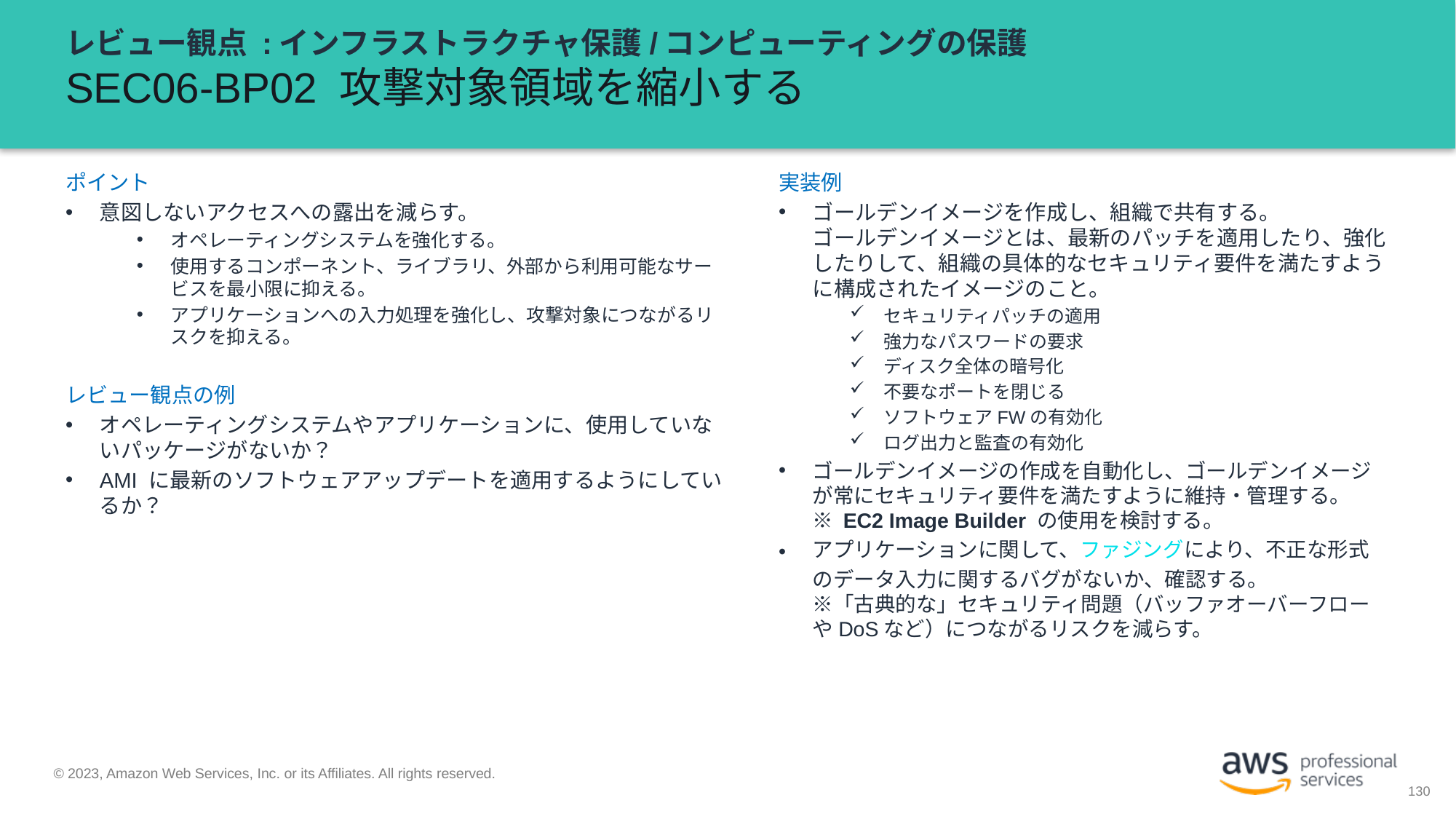

# レビュー観点 :インフラストラクチャ保護/コンピューティングの保護 SEC06-BP02 攻撃対象領域を縮小する
ポイント
意図しないアクセスへの露出を減らす。
オペレーティングシステムを強化する。
使用するコンポーネント、ライブラリ、外部から利用可能なサービスを最小限に抑える。
アプリケーションへの入力処理を強化し、攻撃対象につながるリスクを抑える。

レビュー観点の例
オペレーティングシステムやアプリケーションに、使用していないパッケージがないか？
AMI に最新のソフトウェアアップデートを適用するようにしているか？
実装例
ゴールデンイメージを作成し、組織で共有する。
ゴールデンイメージとは、最新のパッチを適用したり、強化したりして、組織の具体的なセキュリティ要件を満たすように構成されたイメージのこと。
セキュリティパッチの適用
強力なパスワードの要求
ディスク全体の暗号化
不要なポートを閉じる
ソフトウェアFWの有効化
ログ出力と監査の有効化
ゴールデンイメージの作成を自動化し、ゴールデンイメージが常にセキュリティ要件を満たすように維持・管理する。
※ EC2 Image Builder の使用を検討する。
アプリケーションに関して、ファジングにより、不正な形式のデータ入力に関するバグがないか、確認する。
※「古典的な」セキュリティ問題（バッファオーバーフローやDoSなど）につながるリスクを減らす。